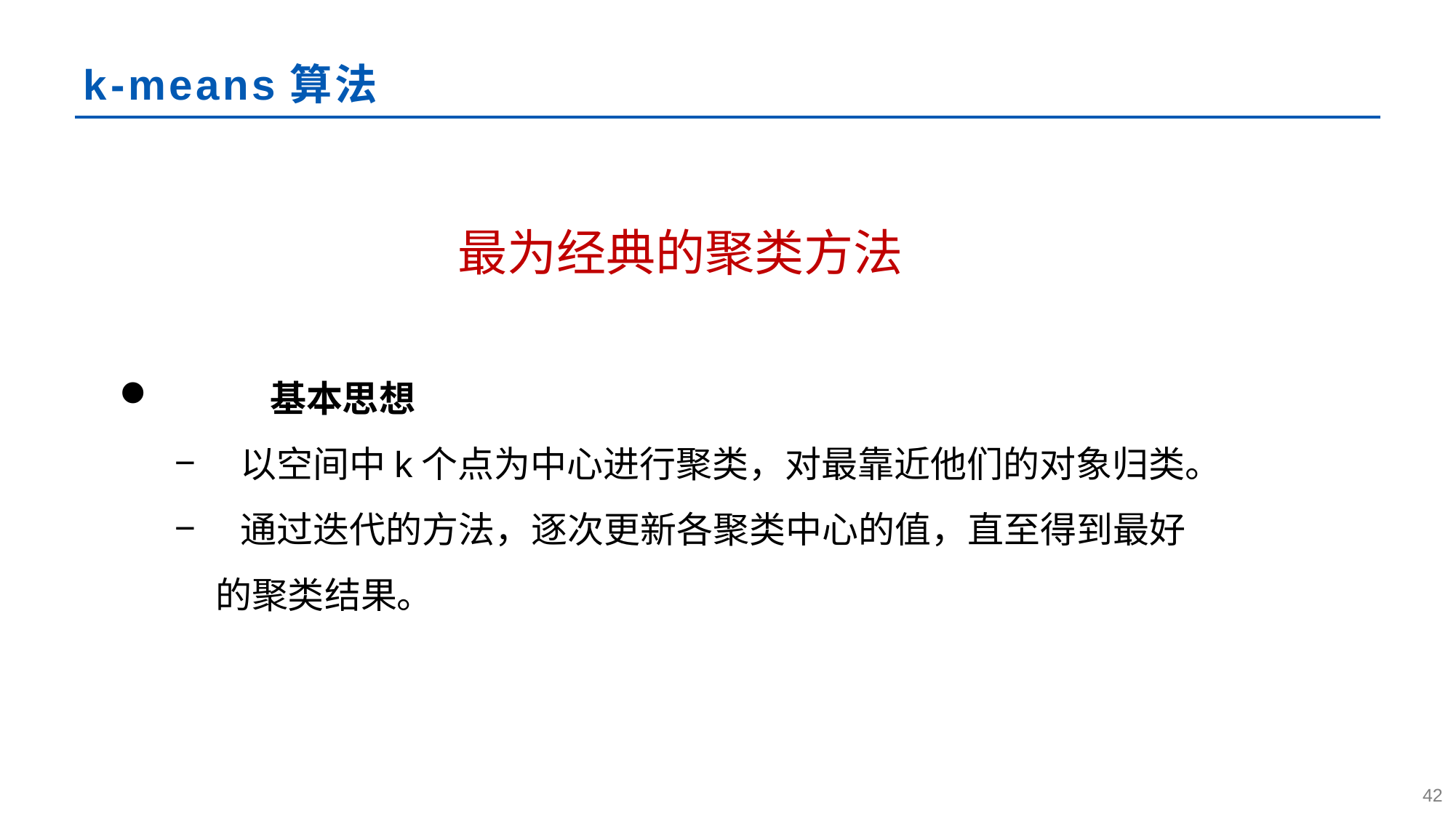

# k-means算法

最为经典的聚类方法

	基本思想
  以空间中k个点为中心进行聚类，对最靠近他们的对象归类。
  通过迭代的方法，逐次更新各聚类中心的值，直至得到最好的聚类结果。
42